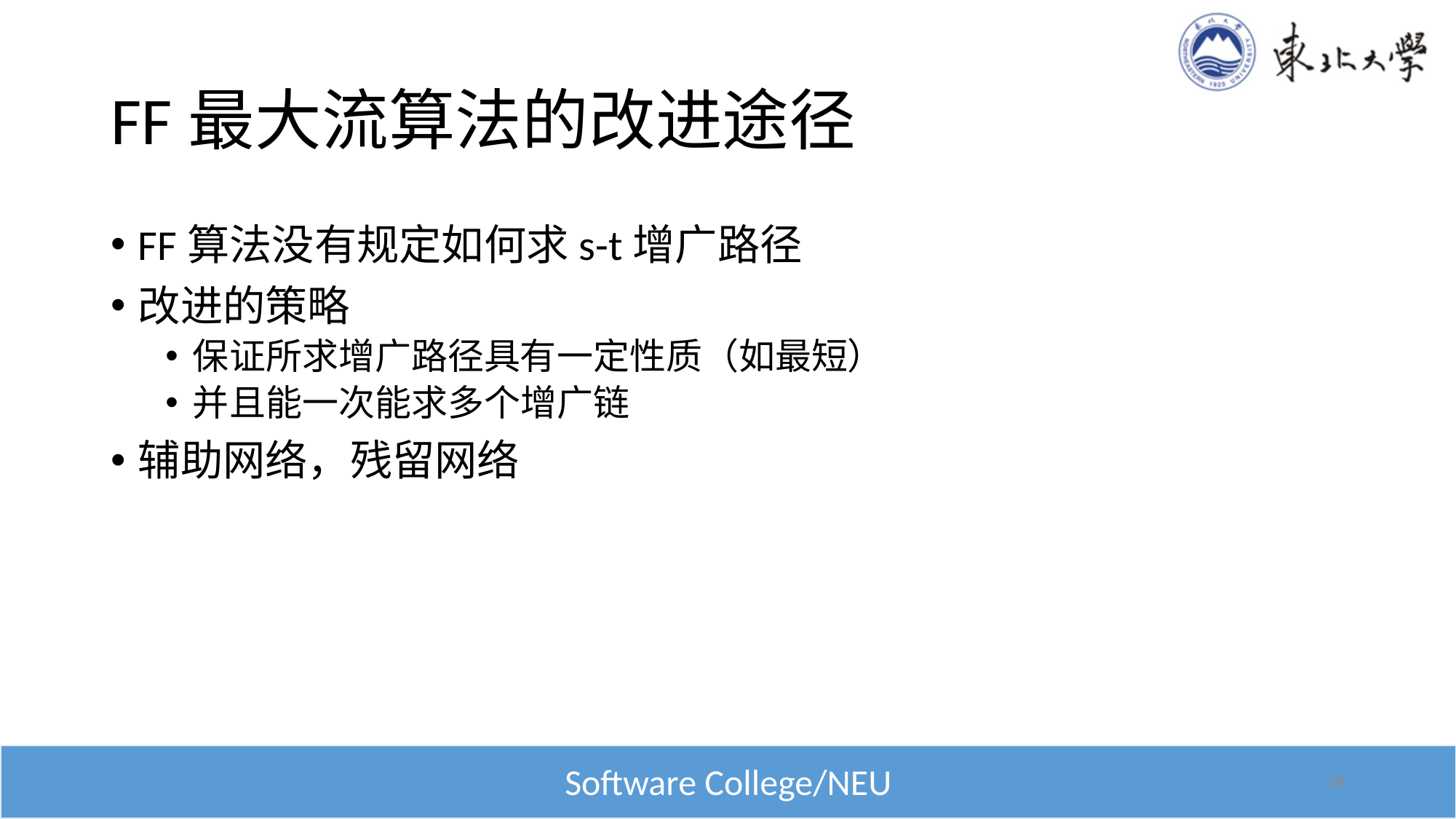

# FF最大流算法的改进途径
FF算法没有规定如何求s-t增广路径
改进的策略
保证所求增广路径具有一定性质（如最短）
并且能一次能求多个增广链
辅助网络，残留网络